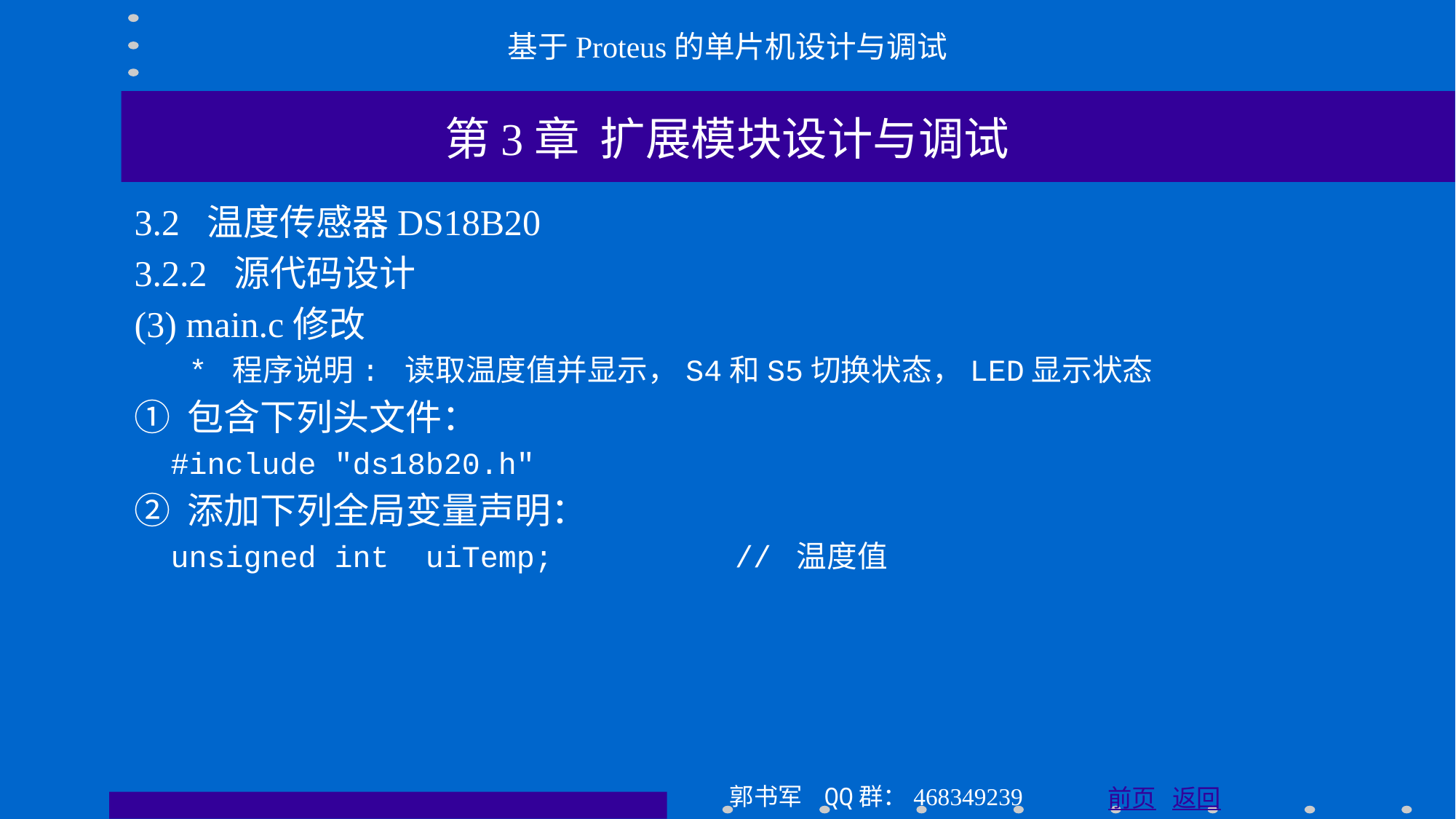

基于Proteus的单片机设计与调试
第3章  扩展模块设计与调试
3.2  温度传感器DS18B20
3.2.2  源代码设计
(3) main.c修改
   * 程序说明: 读取温度值并显示，S4和S5切换状态，LED显示状态
① 包含下列头文件：
  #include "ds18b20.h"
② 添加下列全局变量声明：
  unsigned int  uiTemp;          // 温度值
郭书军   QQ群：468349239
前页   返回